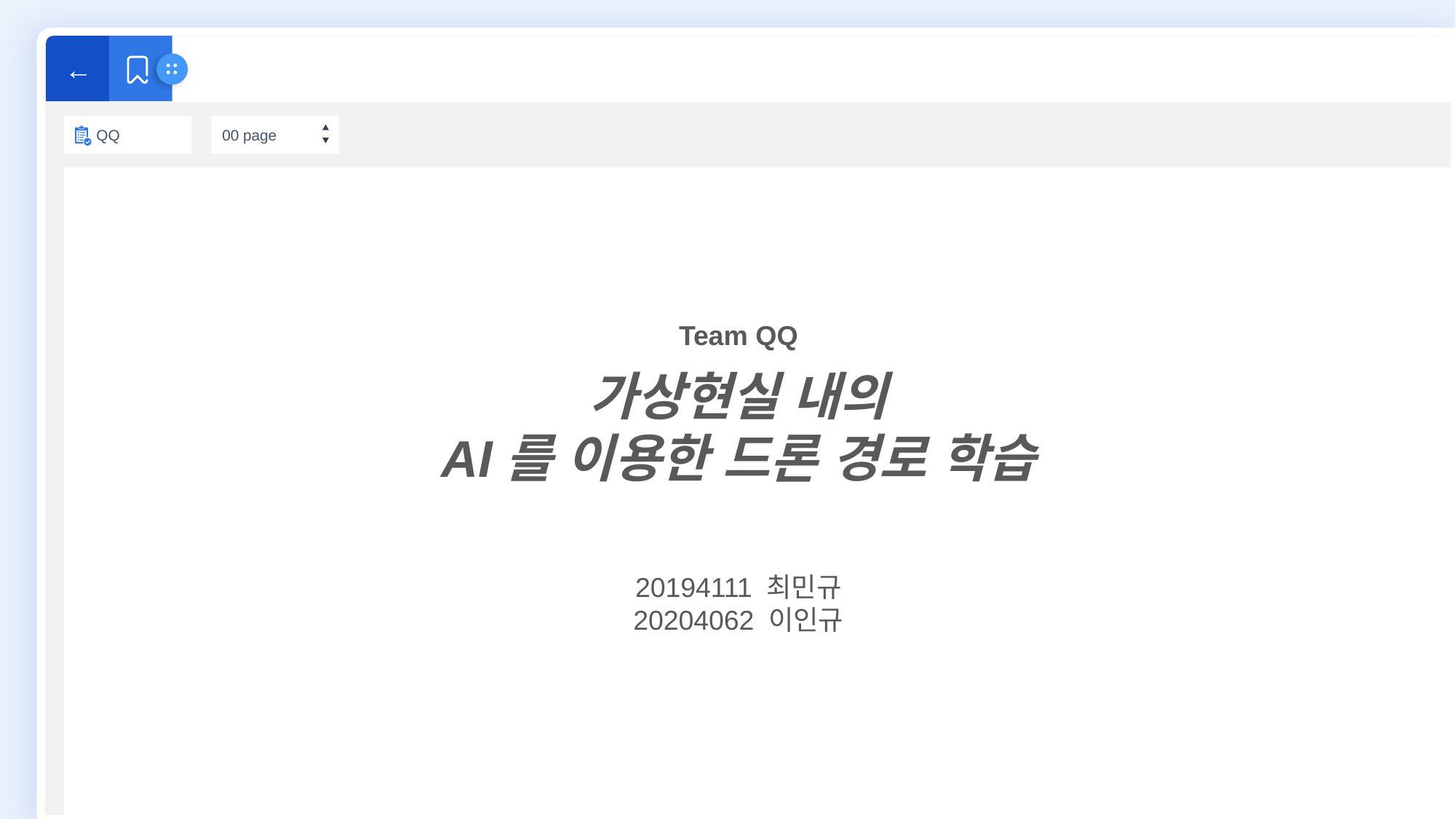

←

QQ
00 page

Team QQ
가상현실 내의
AI를 이용한 드론 경로 학습
20194111 최민규
20204062 이인규